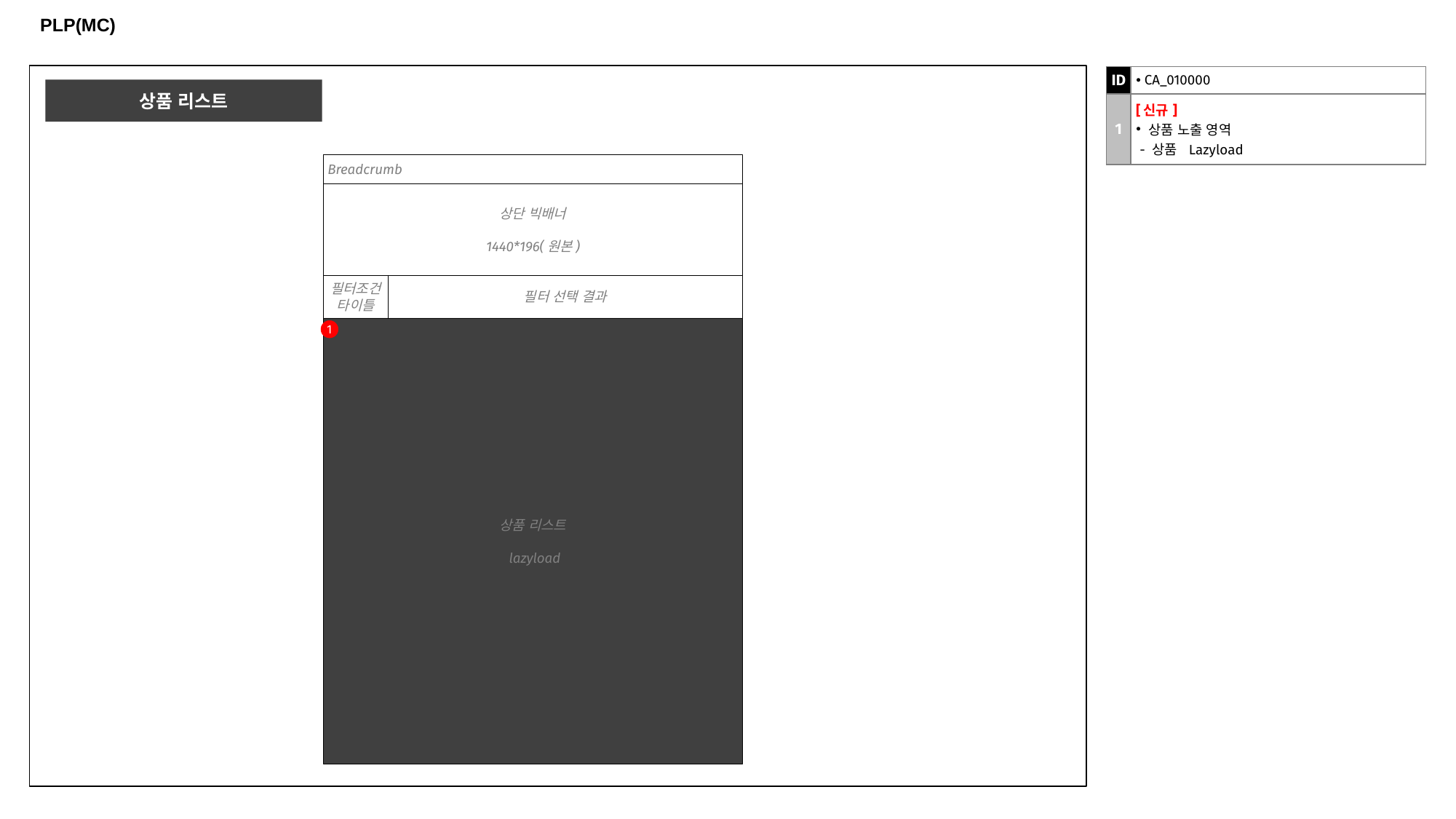

# PLP(MC)

| ID | CA\_010000 |
| --- | --- |
| 1 | [신규] 상품 노출 영역 - 상품 Lazyload |
상품 리스트
Breadcrumb
상단 빅배너

1440*196(원본)
필터조건 타이틀
필터 선택 결과
상품 리스트

 lazyload
1